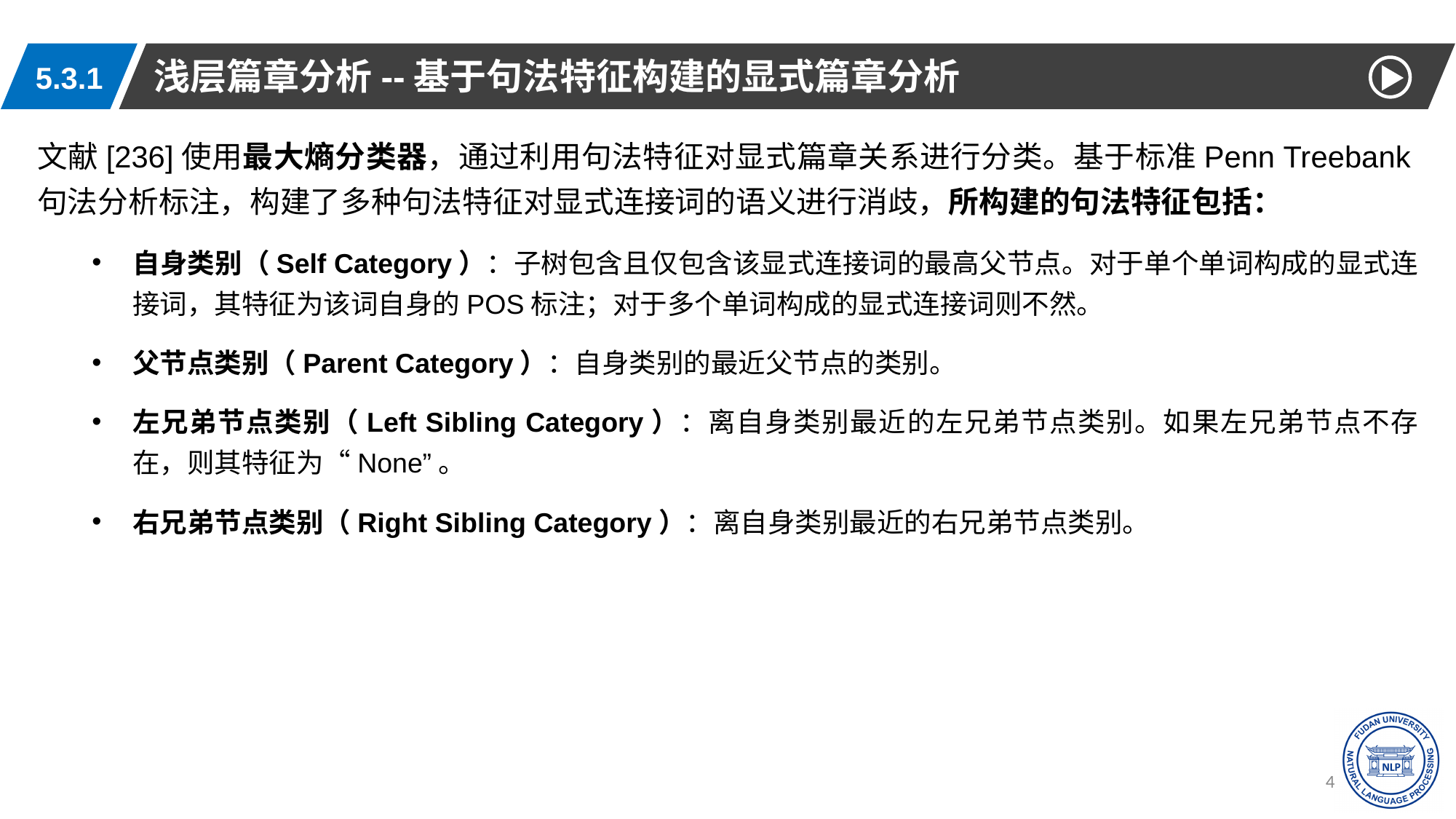

浅层篇章分析--基于句法特征构建的显式篇章分析
5.3.1

文献[236]使用最大熵分类器，通过利用句法特征对显式篇章关系进行分类。基于标准Penn Treebank句法分析标注，构建了多种句法特征对显式连接词的语义进行消歧，所构建的句法特征包括：
自身类别（Self Category）：子树包含且仅包含该显式连接词的最高父节点。对于单个单词构成的显式连接词，其特征为该词自身的POS标注；对于多个单词构成的显式连接词则不然。
父节点类别（Parent Category）：自身类别的最近父节点的类别。
左兄弟节点类别（Left Sibling Category）：离自身类别最近的左兄弟节点类别。如果左兄弟节点不存在，则其特征为“None”。
右兄弟节点类别（Right Sibling Category）：离自身类别最近的右兄弟节点类别。
41